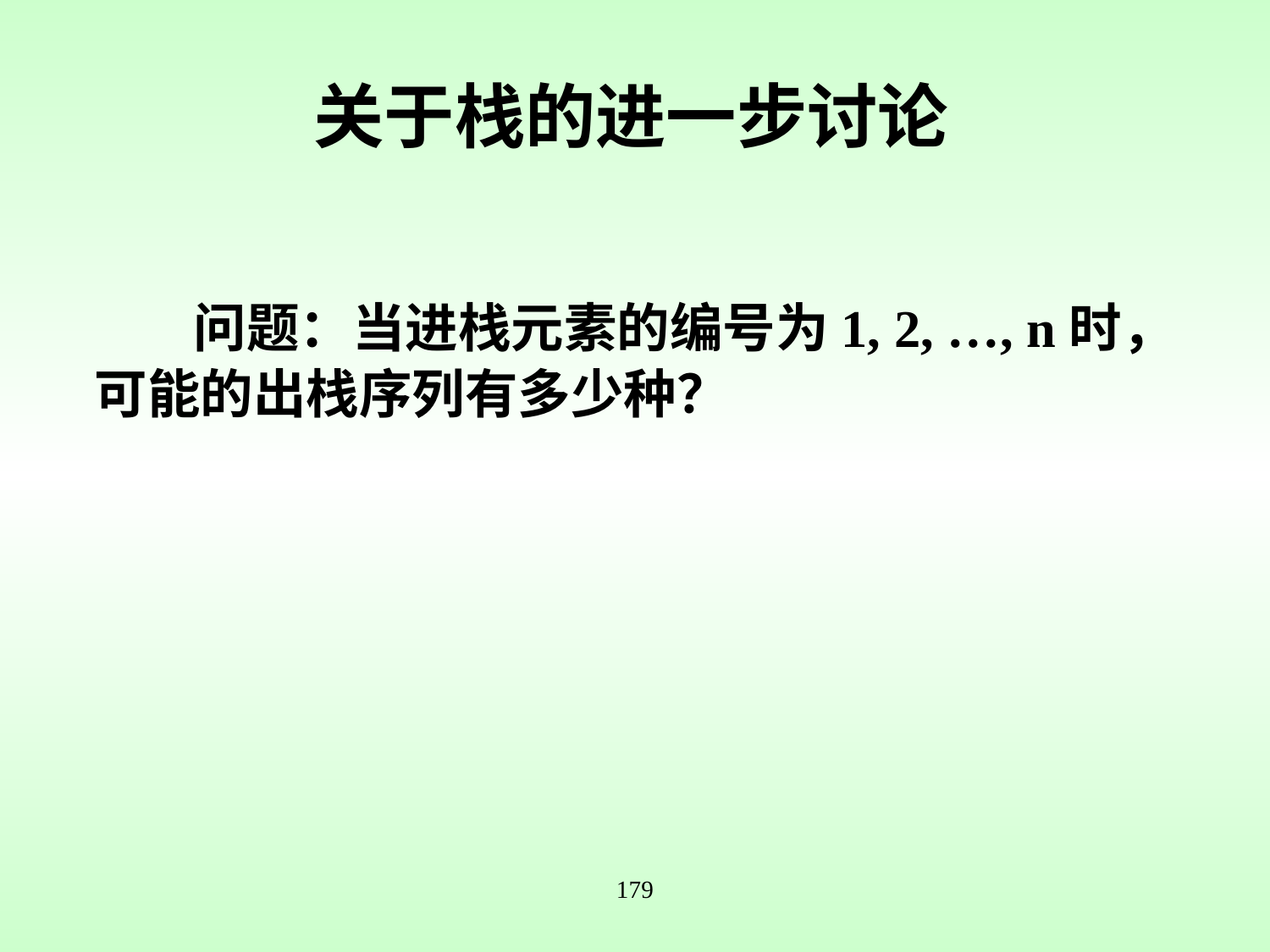

# 关于栈的进一步讨论

问题：当进栈元素的编号为1, 2, …, n时，可能的出栈序列有多少种？
179